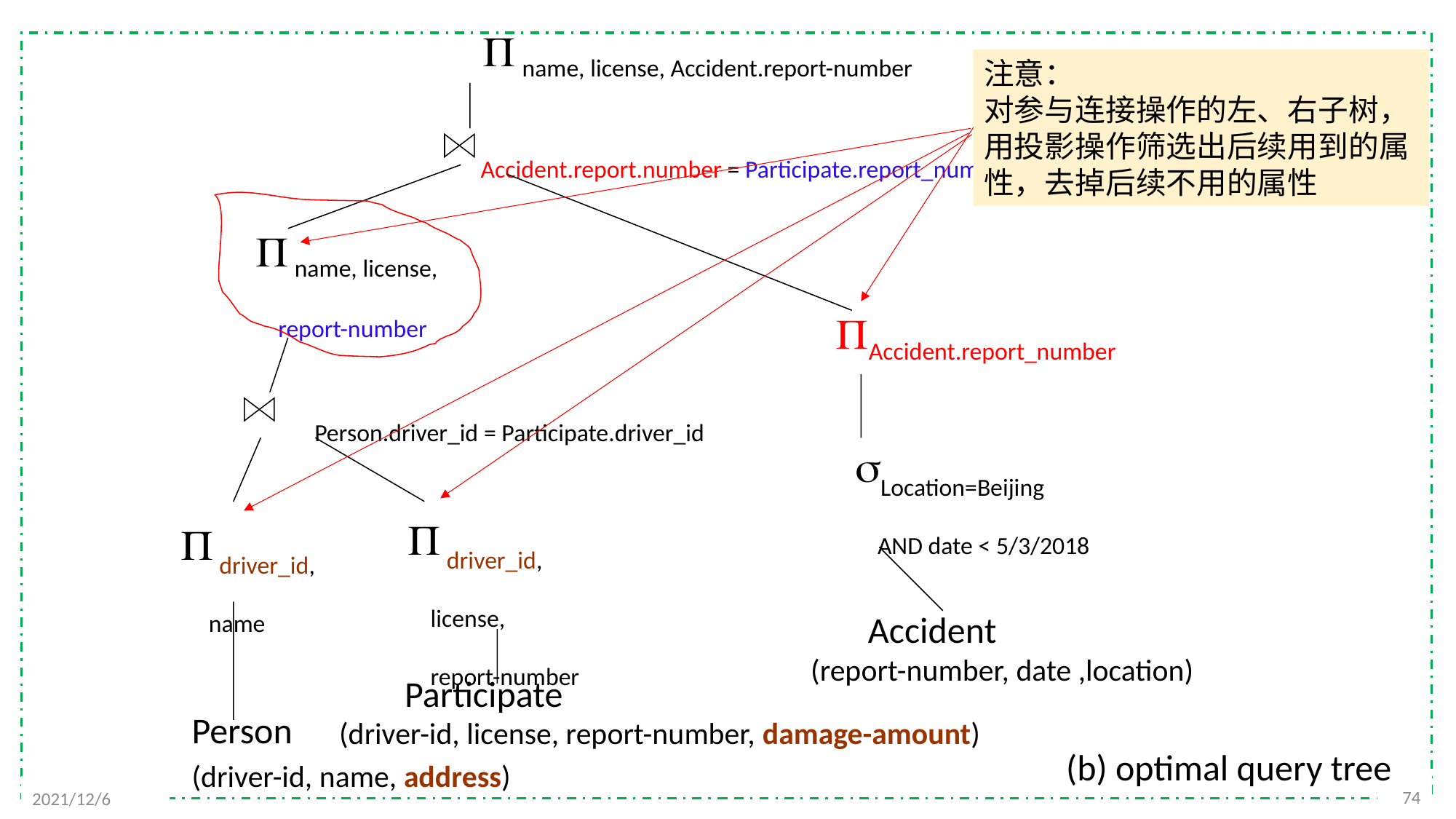

Π name, license, Accident.report-number
注意：
对参与连接操作的左、右子树，用投影操作筛选出后续用到的属性，去掉后续不用的属性

Accident.report.number = Participate.report_number

Π name, license,
    report-number
ΠAccident.report_number

Person.driver_id = Participate.driver_id

Location=Beijing
    AND date < 5/3/2018
 driver_id,
    license,
    report-number
 driver_id,
     name

       Accident
(report-number, date ,location)

        Participate
(driver-id, license, report-number, damage-amount)

Person
(driver-id, name, address)
(b) optimal query tree
74
2021/12/6